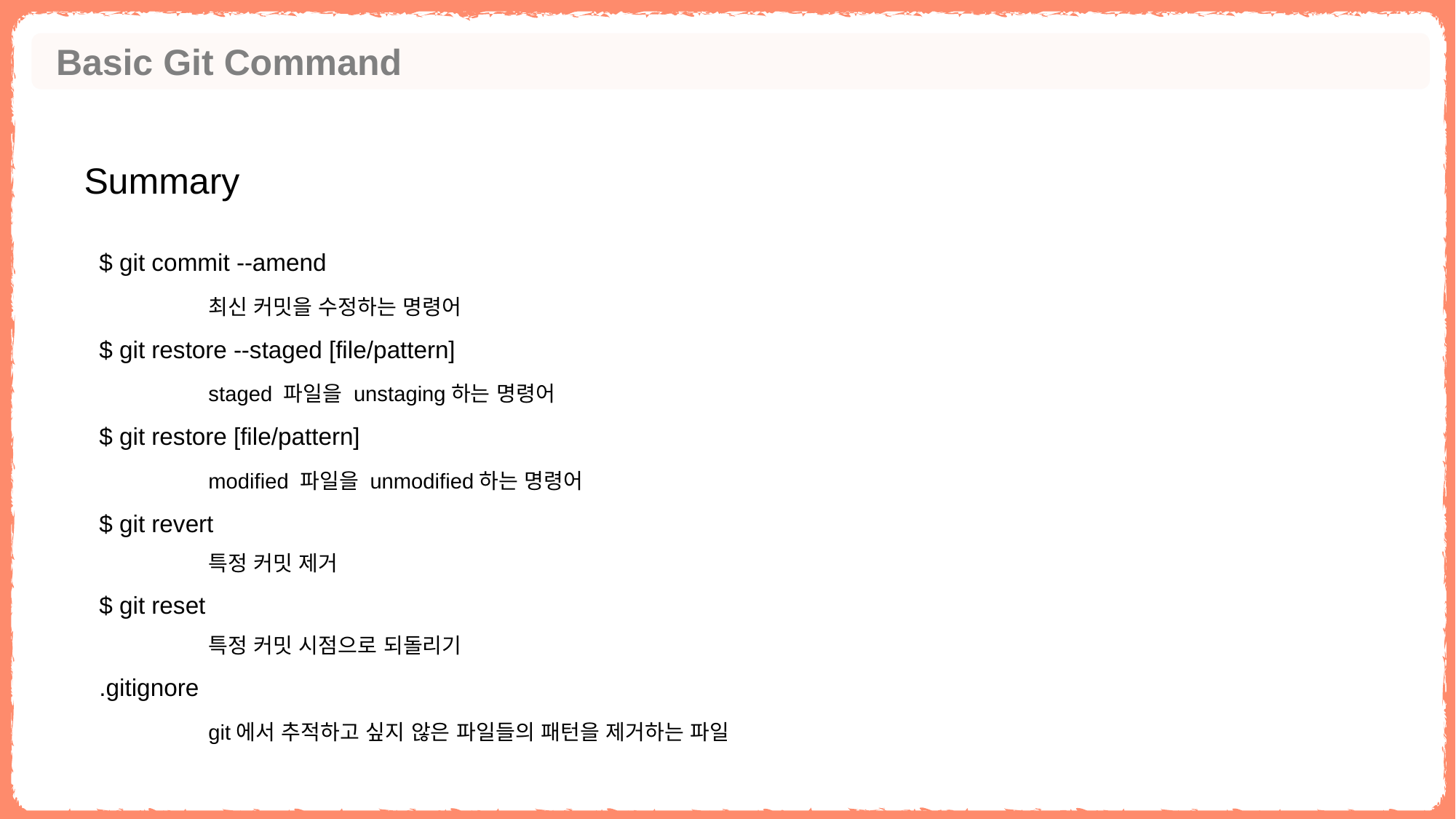

Basic Git Command
Summary
$ git commit --amend
	최신 커밋을 수정하는 명령어
$ git restore --staged [file/pattern]
	staged 파일을 unstaging하는 명령어
$ git restore [file/pattern]
	modified 파일을 unmodified하는 명령어
$ git revert
	특정 커밋 제거
$ git reset
	특정 커밋 시점으로 되돌리기
.gitignore
	git에서 추적하고 싶지 않은 파일들의 패턴을 제거하는 파일